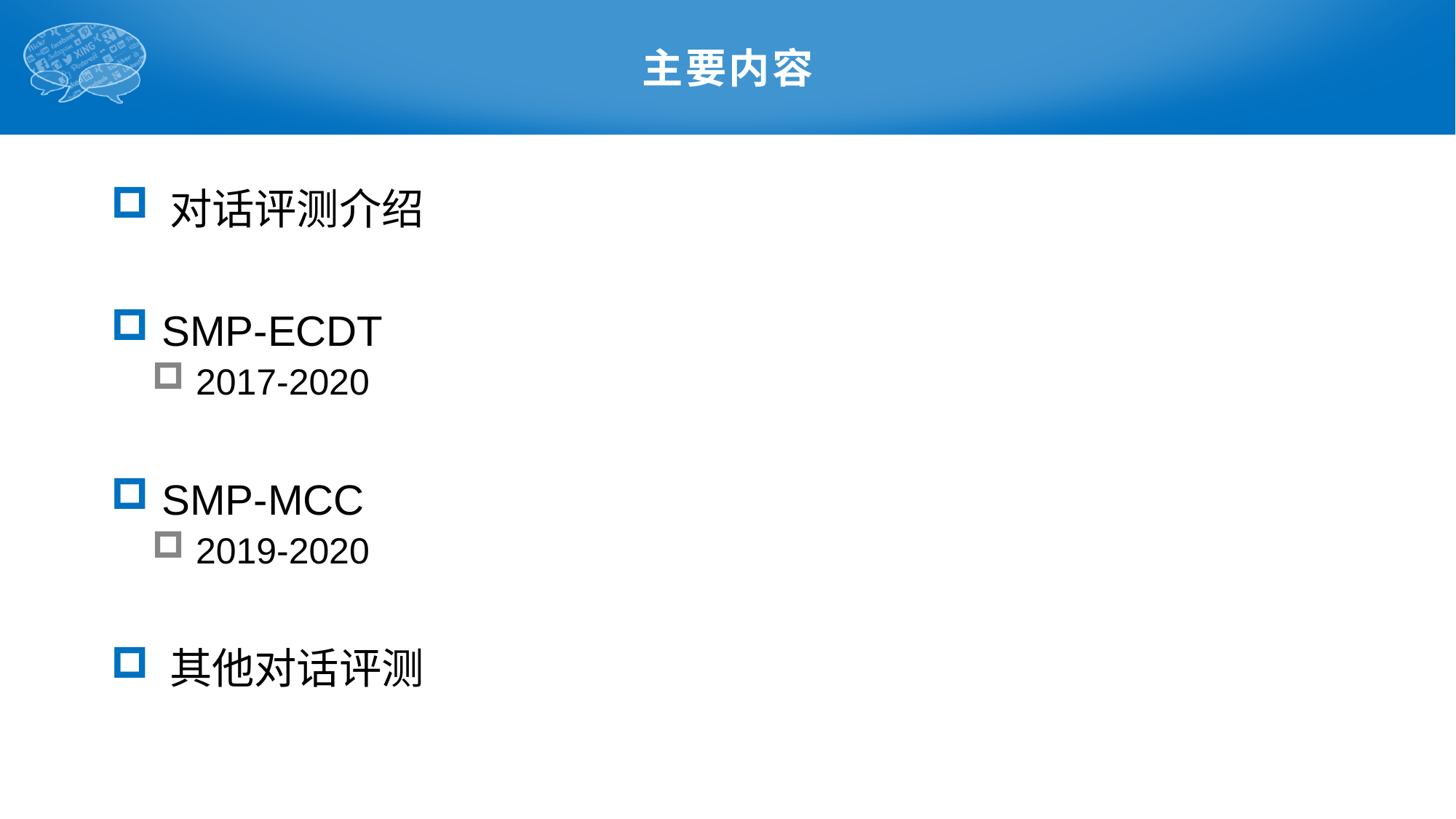

# 主要内容
 对话评测介绍

 SMP-ECDT
 2017-2020

 SMP-MCC
 2019-2020

 其他对话评测